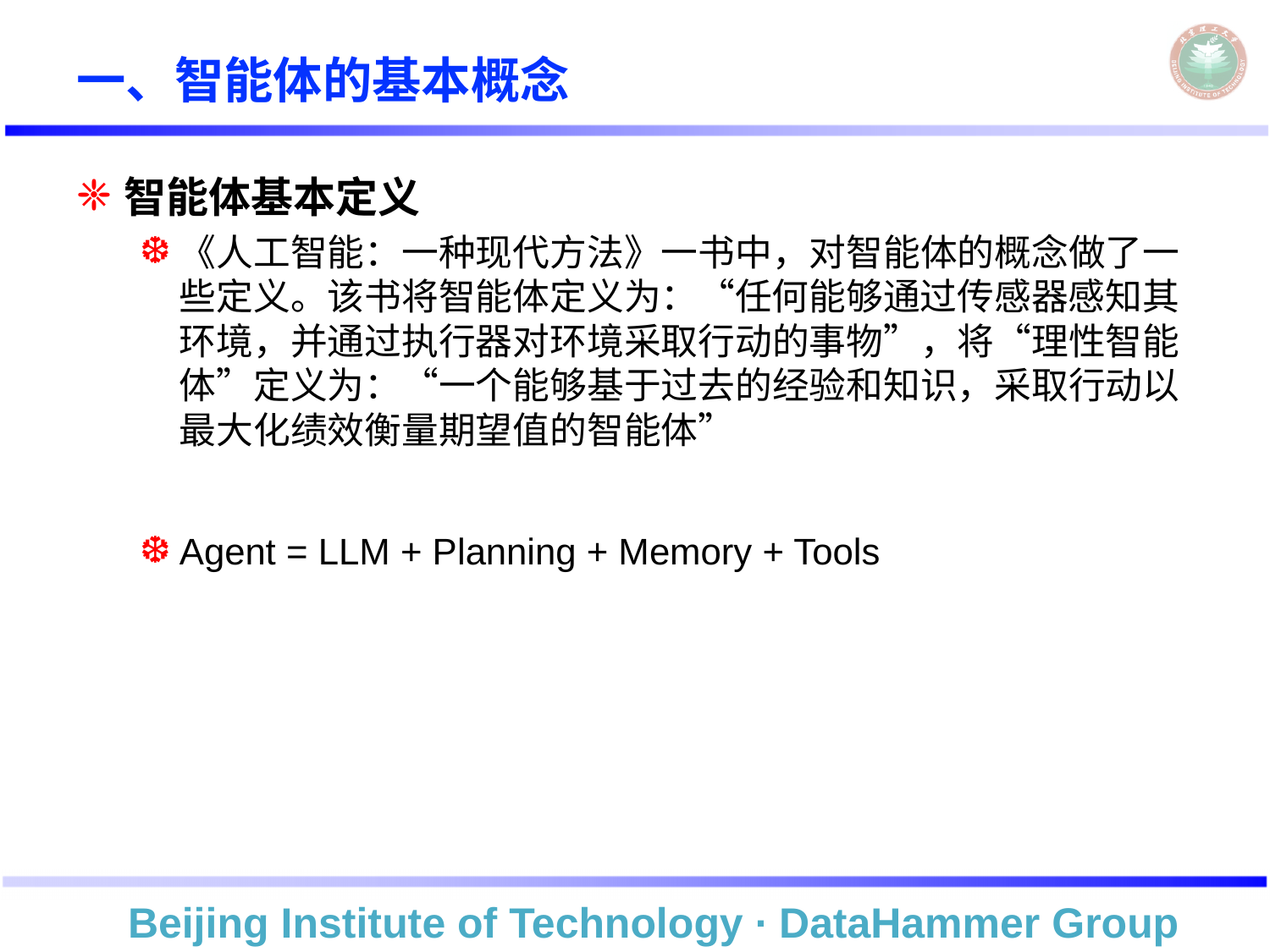

# 一、智能体的基本概念
智能体基本定义
《人工智能：一种现代方法》一书中，对智能体的概念做了一些定义。该书将智能体定义为：“任何能够通过传感器感知其环境，并通过执行器对环境采取行动的事物”，将“理性智能体”定义为：“一个能够基于过去的经验和知识，采取行动以最大化绩效衡量期望值的智能体”

Agent = LLM + Planning + Memory + Tools